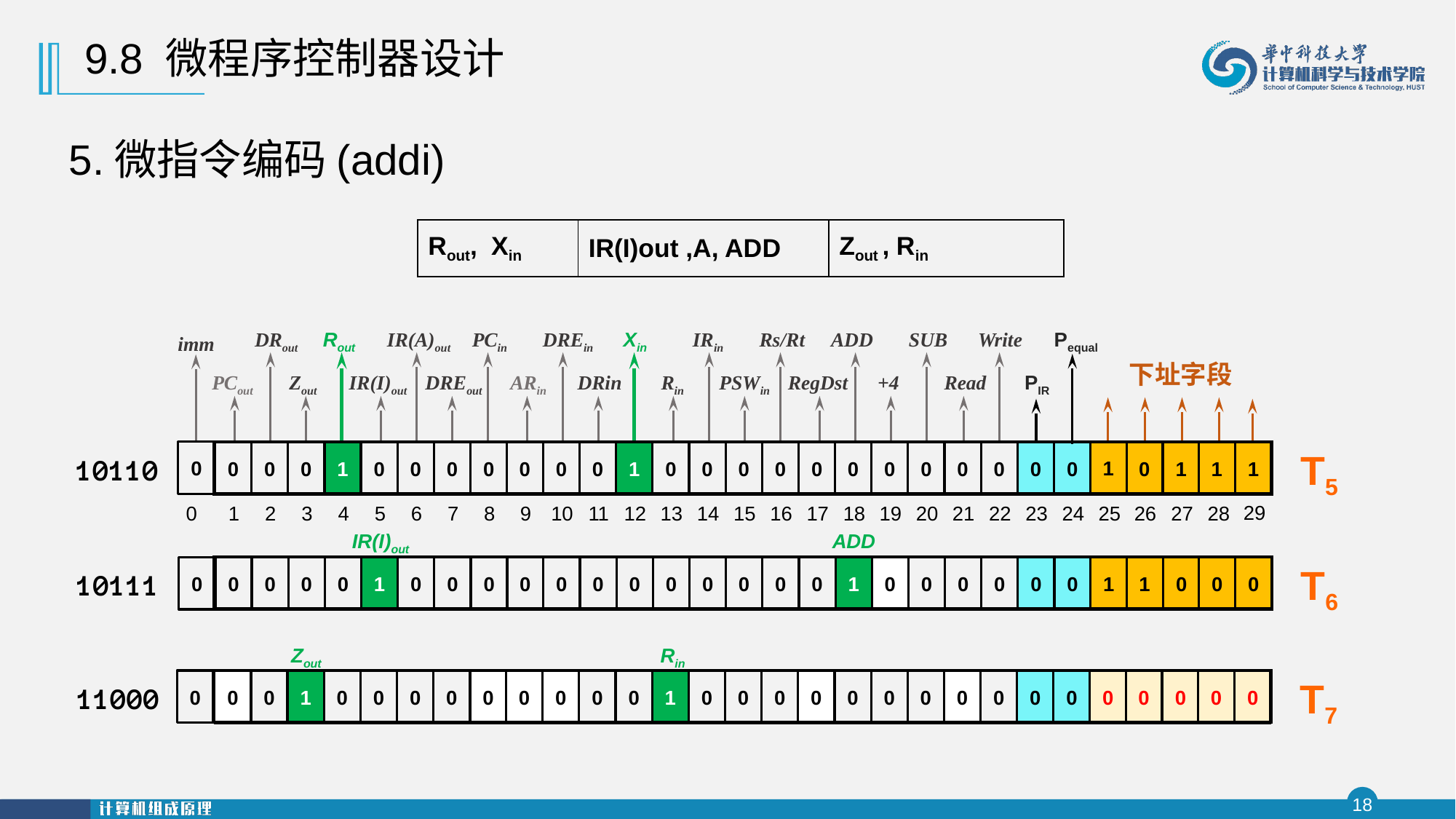

9.8 微程序控制器设计
5.微指令编码(addi)
| Rout, Xin | IR(I)out ,A, ADD | Zout , Rin |
| --- | --- | --- |
DRout
Rout
IR(A)out

PCin
DREin
Xin
IRin
Rs/Rt
ADD
SUB
Write
PCout
Zout
IR(I)out
ARin
DRin
Rin
PSWin
RegDst
+4
Read
DREout
Pequal
PIR
下址字段
1

0
0
0
1
0
0
0
0
0
0
0
1
0
0
0
0
0
0
0
0
0
0
0
0
0
1
1
1
29
1
2
3
4
5
6
7
8
9
10
11
12
13
14
15
16
17
18
19
20
21
22
23
24
25
26
27
28
T5
10110
imm
0
0
IR(I)out
ADD
T6

1
0
0
0
0
0
1
0
0
0
0
0
0
0
0
0
0
0
0
1
0
0
0
0
0
0
1
0
0
10111
0
Zout
Rin
T7

0
0
0
1
0
0
0
0
0
0
0
0
0
1
0
0
0
0
0
0
0
0
0
0
0
0
0
0
0
11000
0